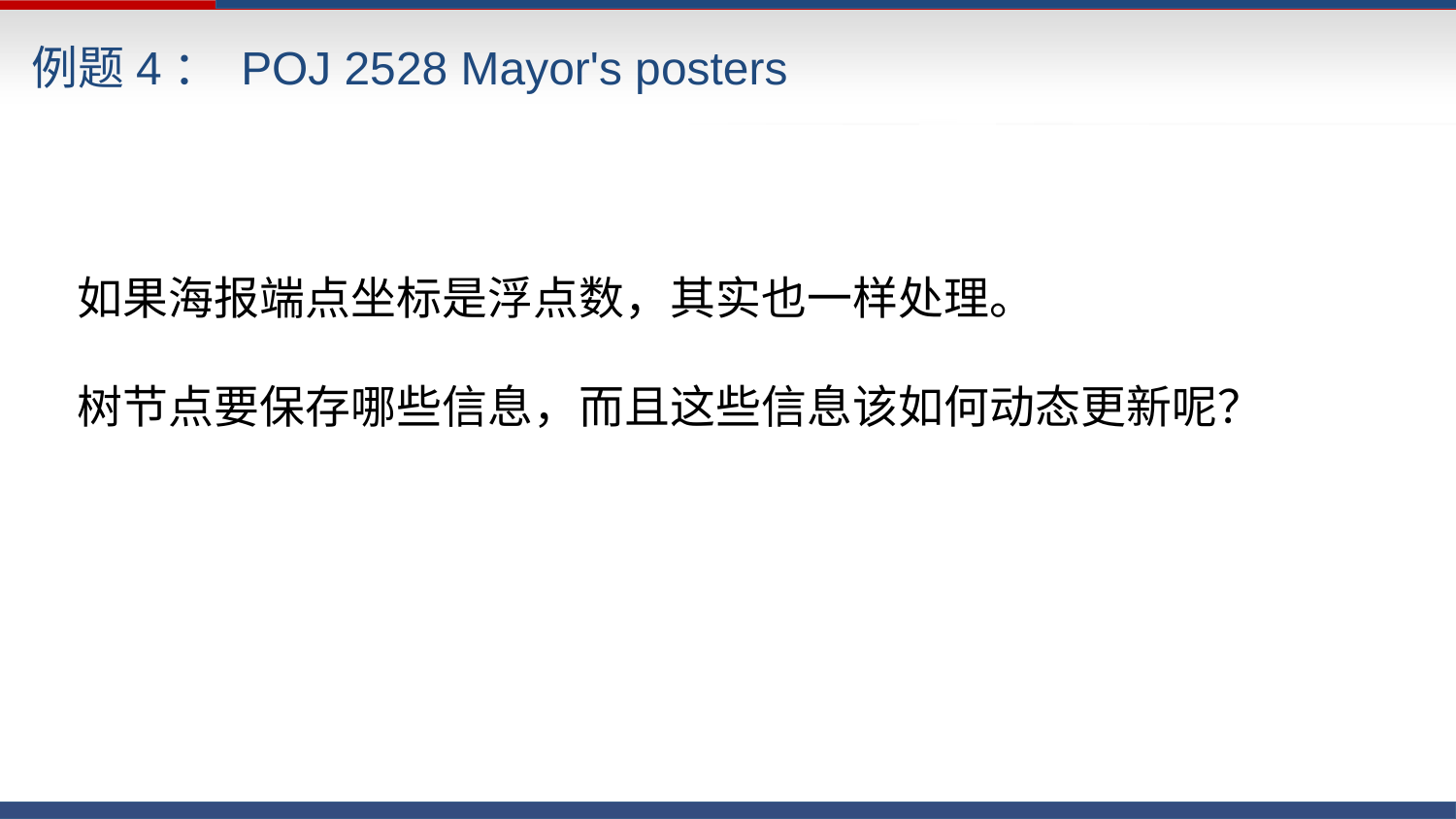

例题4： POJ 2528 Mayor's posters

如果海报端点坐标是浮点数，其实也一样处理。

树节点要保存哪些信息，而且这些信息该如何动态更新呢？